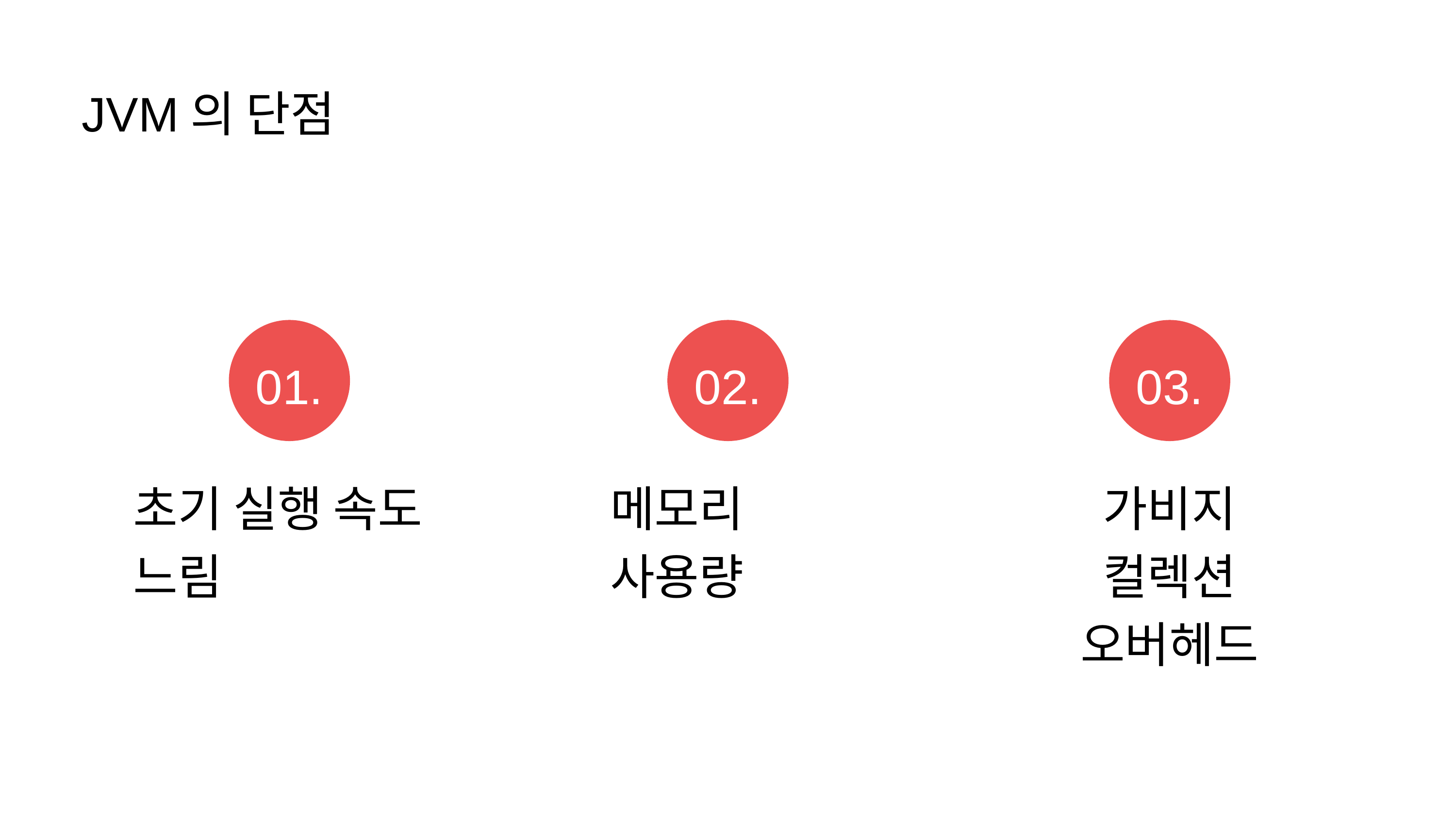

JVM의 단점

01.
02.
03.
초기 실행 속도 느림
메모리 사용량
가비지 컬렉션 오버헤드